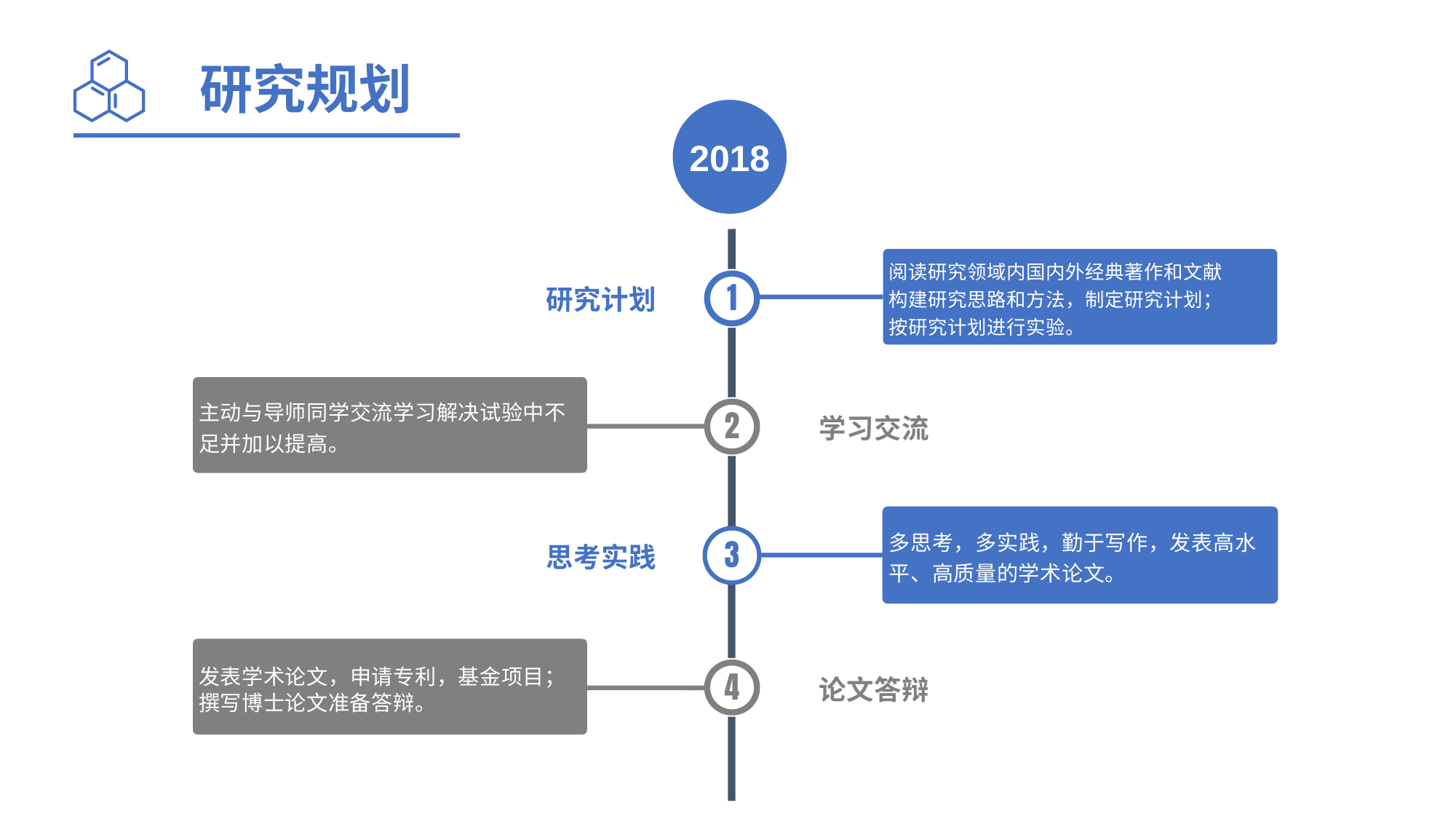

研究规划
2018

阅读研究领域内国内外经典著作和文献
构建研究思路和方法，制定研究计划；
按研究计划进行实验。

1
研究计划

主动与导师同学交流学习解决试验中不足并加以提高。

2
学习交流

多思考，多实践，勤于写作，发表高水平、高质量的学术论文。

3
思考实践

发表学术论文，申请专利，基金项目；
撰写博士论文准备答辩。

4
论文答辩